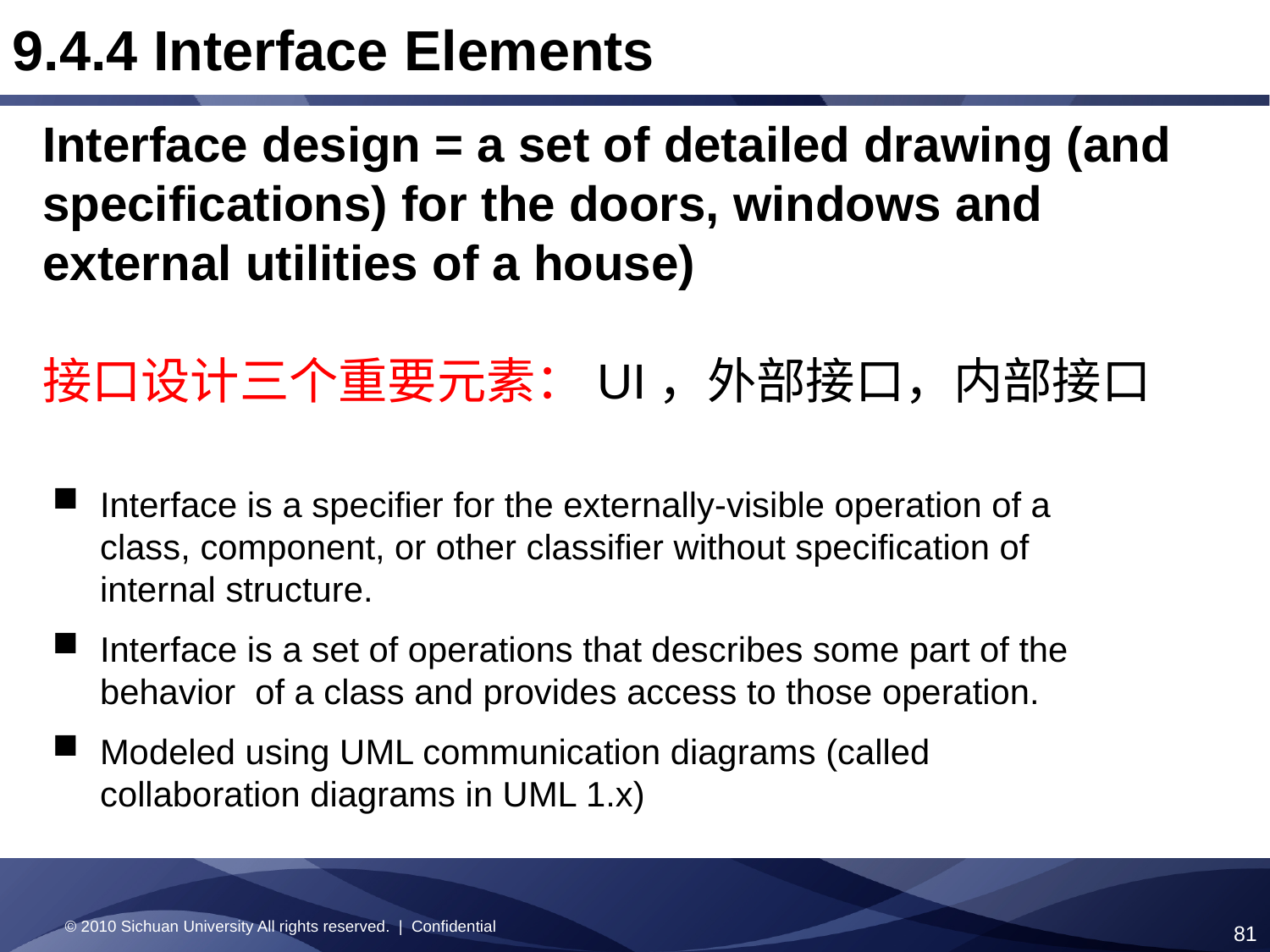

9.4.4 Interface Elements
Interface design = a set of detailed drawing (and specifications) for the doors, windows and external utilities of a house)

接口设计三个重要元素：UI，外部接口，内部接口

Interface is a specifier for the externally-visible operation of a class, component, or other classifier without specification of internal structure.
Interface is a set of operations that describes some part of the behavior  of a class and provides access to those operation.
Modeled using UML communication diagrams (called collaboration diagrams in UML 1.x)
© 2010 Sichuan University All rights reserved.  |  Confidential
81